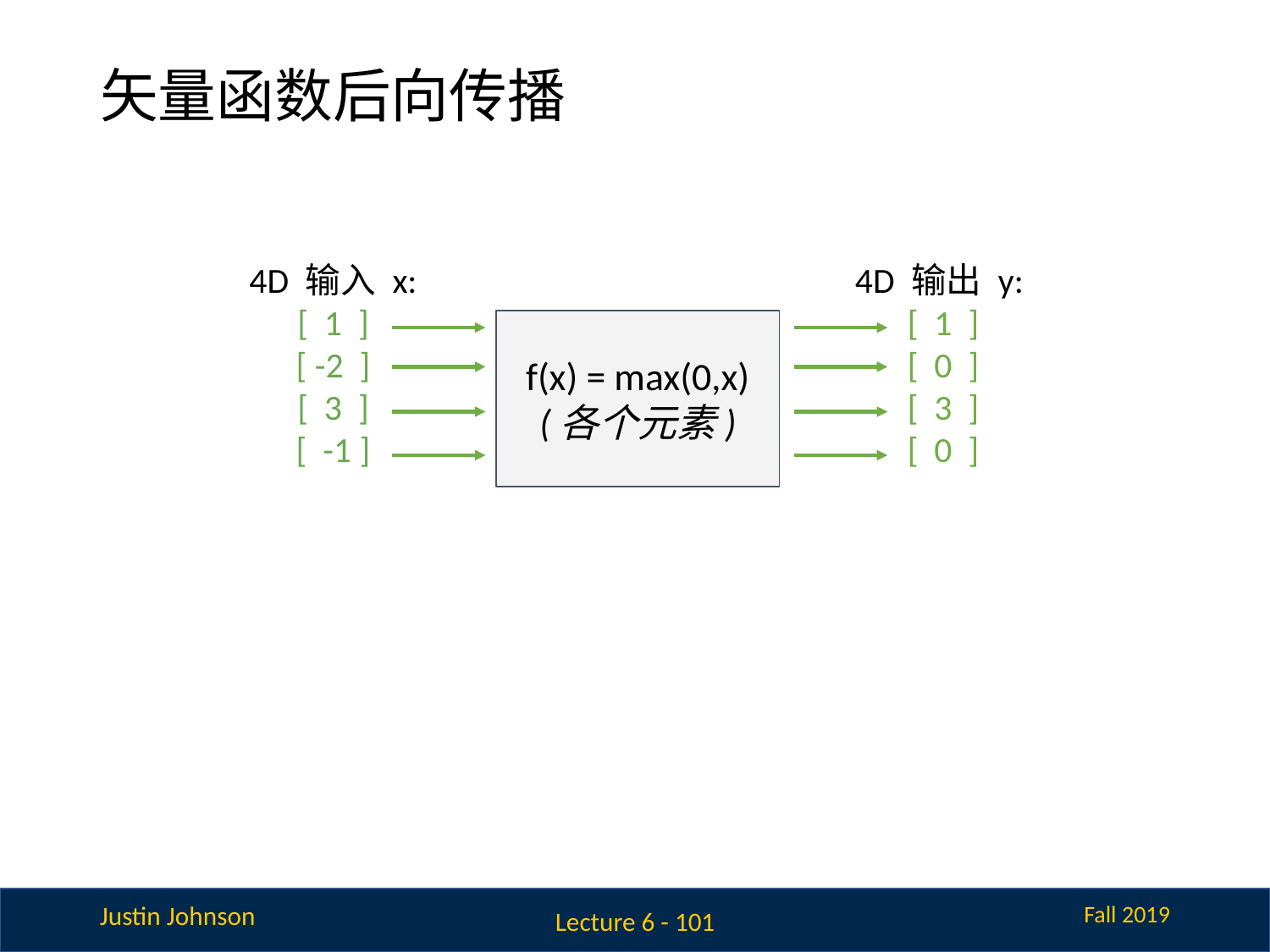

# 矢量函数后向传播
4D 输入 x:
[  1  ]
[ -2  ]
[  3  ]
[  -1 ]
4D 输出 y:
[  1  ]
[  0  ]
[  3  ]
[  0  ]
f(x) = max(0,x)
(各个元素)
Lecture 6 - 101